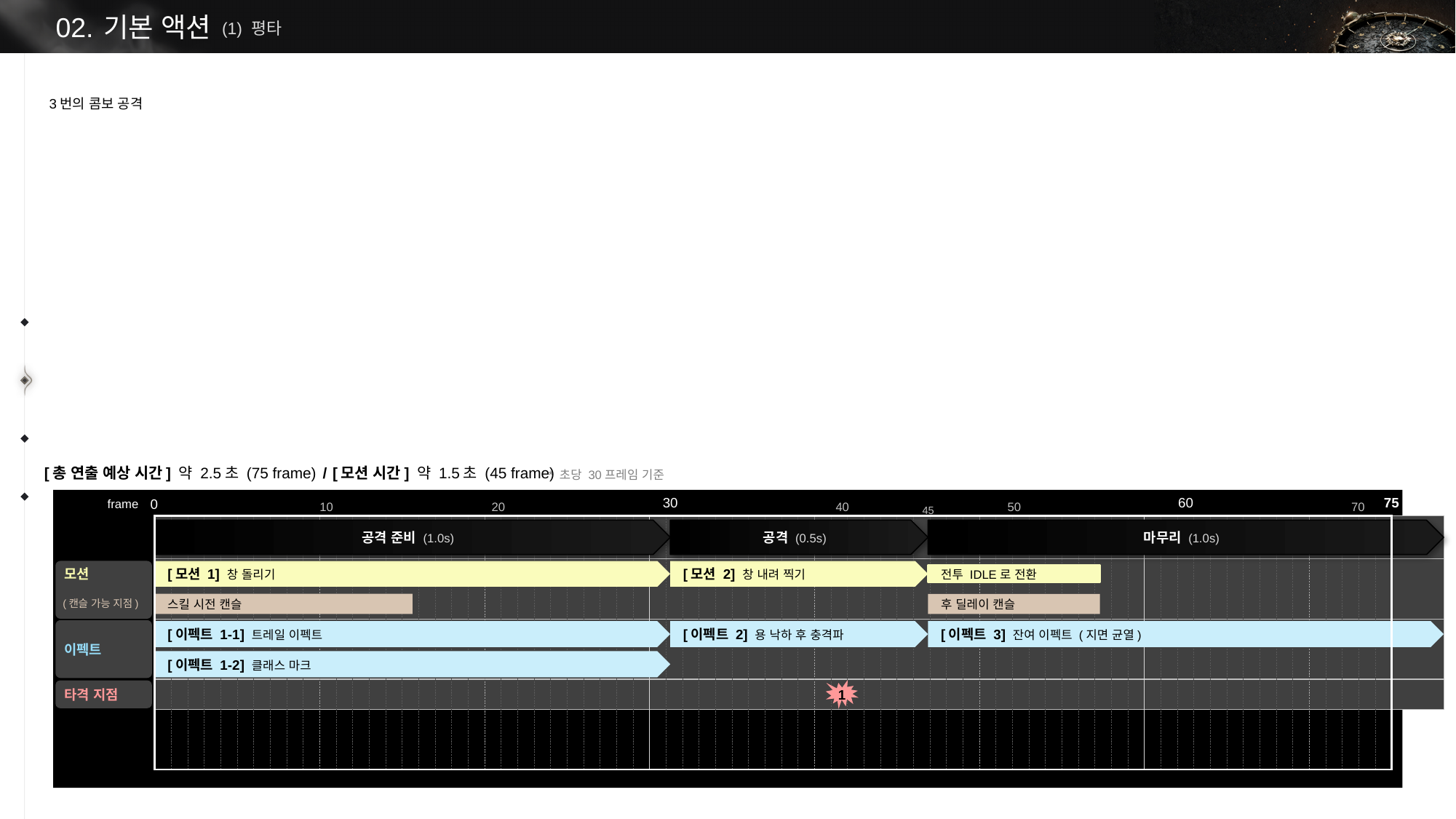

(1) 평타
3번의 콤보 공격
[총 연출 예상 시간] 약 2.5초 (75 frame)
/
[모션 시간] 약 1.5초 (45 frame)
* 초당 30프레임 기준

30
60
75
0
frame
70
10
20
40
50
45

공격 준비 (1.0s)
공격 (0.5s)
마무리 (1.0s)

모션
(캔슬 가능 지점)
[모션 1] 창 돌리기
[모션 2] 창 내려 찍기
전투 IDLE로 전환
스킬 시전 캔슬
후 딜레이 캔슬

이펙트
[이펙트 2] 용 낙하 후 충격파
[이펙트 3] 잔여 이펙트 (지면 균열)
[이펙트 1-1] 트레일 이펙트
[이펙트 1-2] 클래스 마크
1

타격 지점